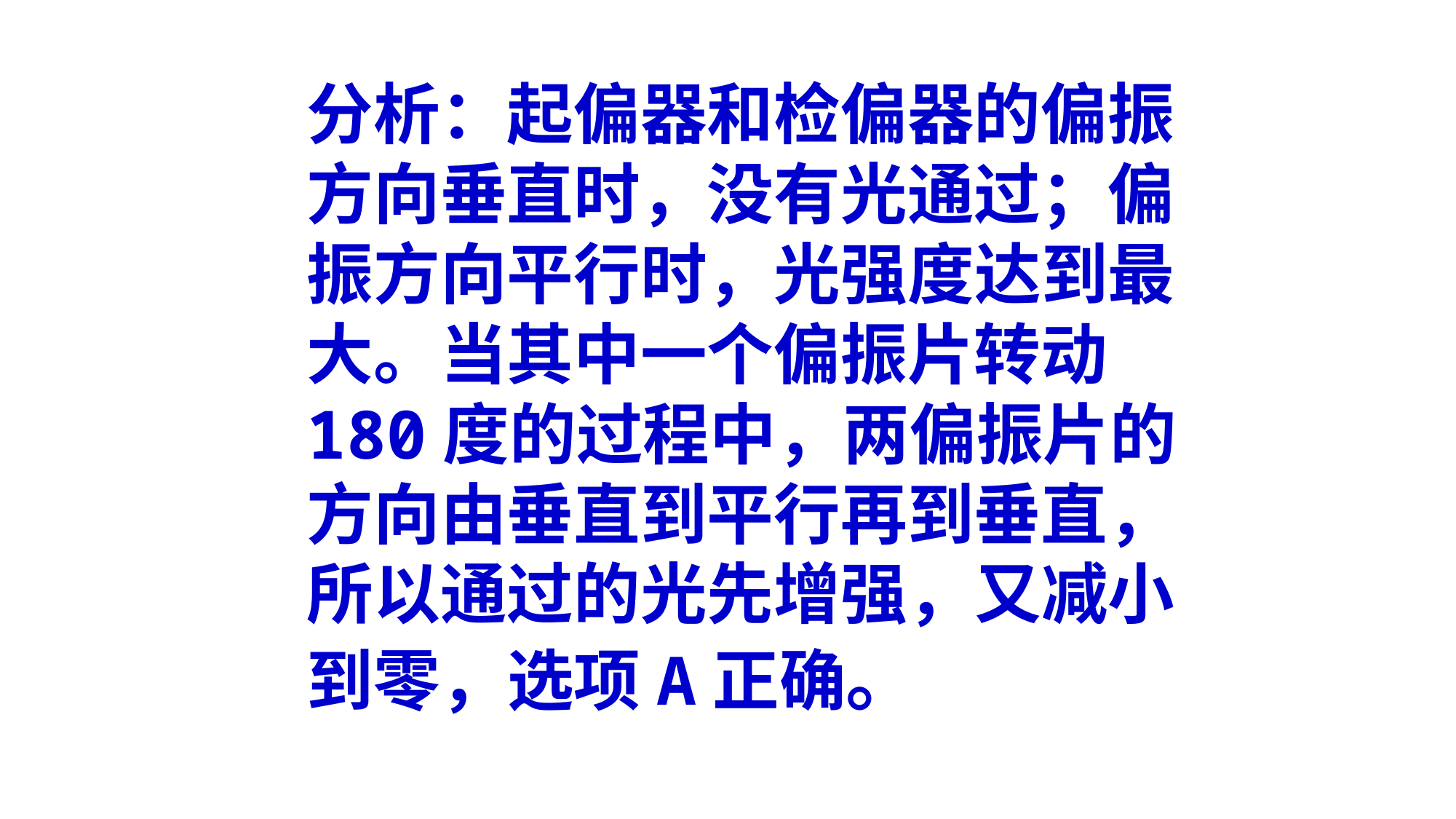

分析：起偏器和检偏器的偏振方向垂直时，没有光通过；偏振方向平行时，光强度达到最大。当其中一个偏振片转动180度的过程中，两偏振片的方向由垂直到平行再到垂直，所以通过的光先增强，又减小到零，选项A正确。